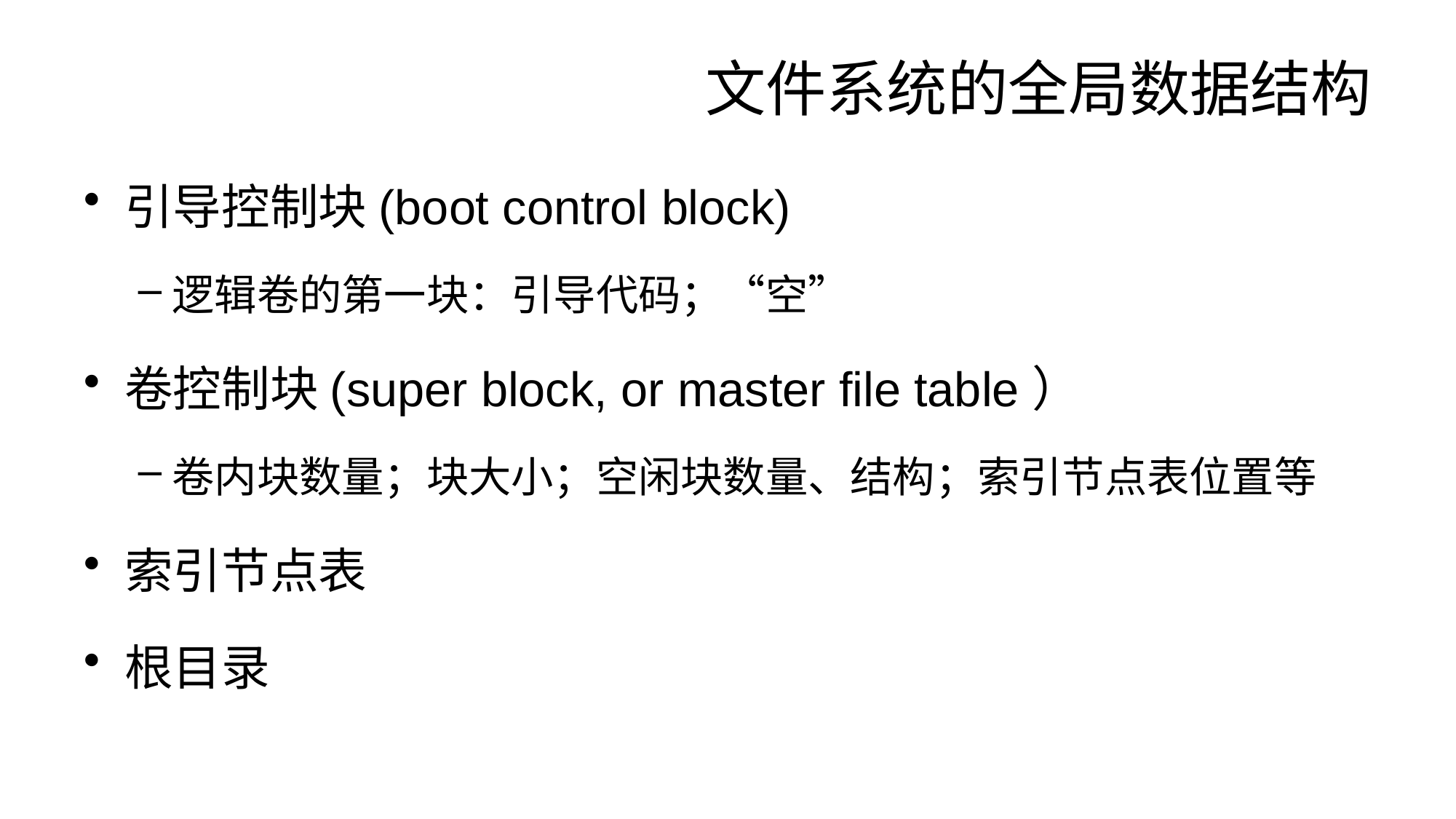

# 文件系统的全局数据结构
引导控制块(boot control block)
逻辑卷的第一块：引导代码；“空”
卷控制块(super block, or master file table）
卷内块数量；块大小；空闲块数量、结构；索引节点表位置等
索引节点表
根目录